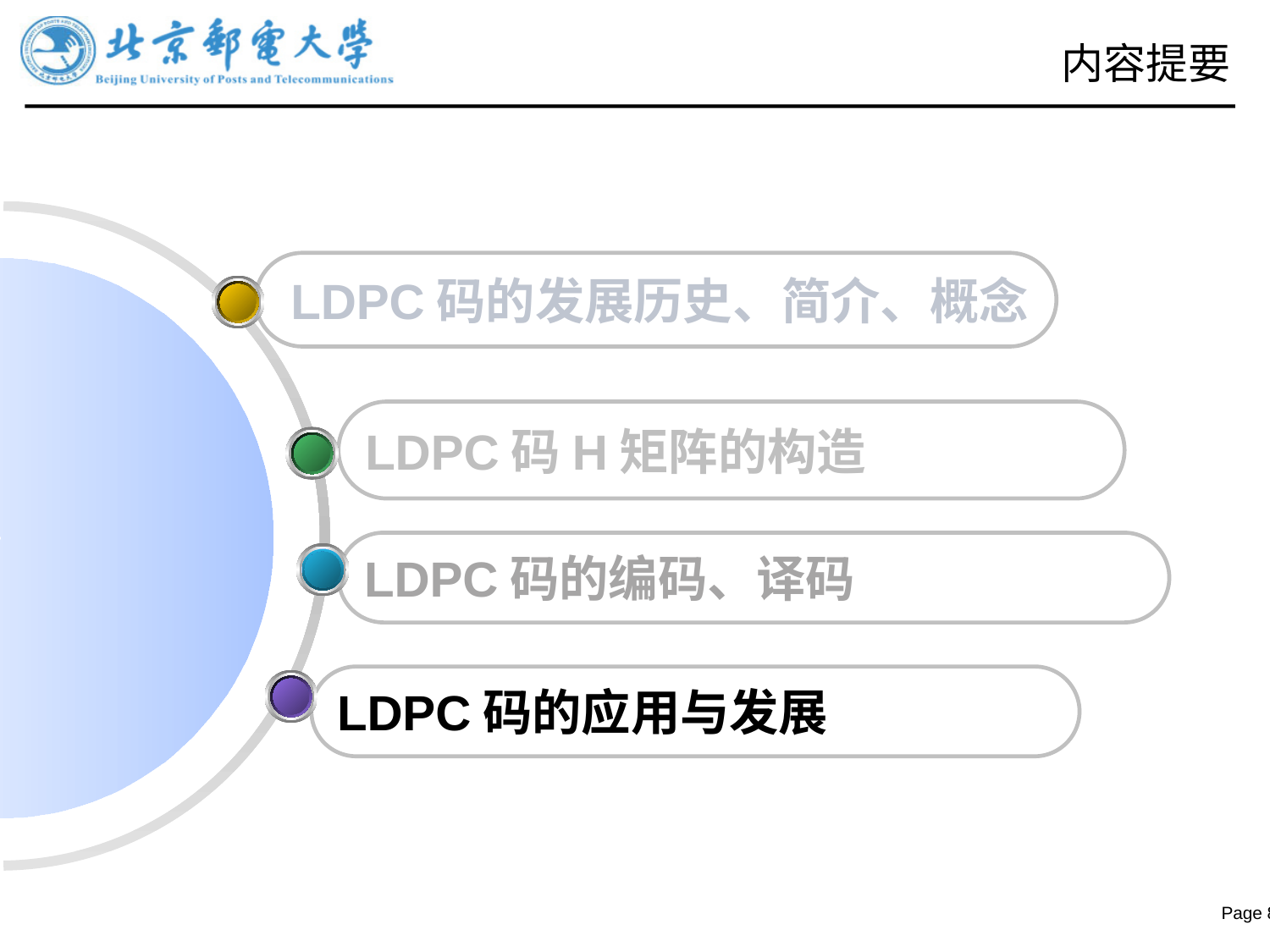

# 内容提要

 LDPC码的发展历史、简介、概念

LDPC码H矩阵的构造

LDPC码的编码、译码

LDPC码的应用与发展